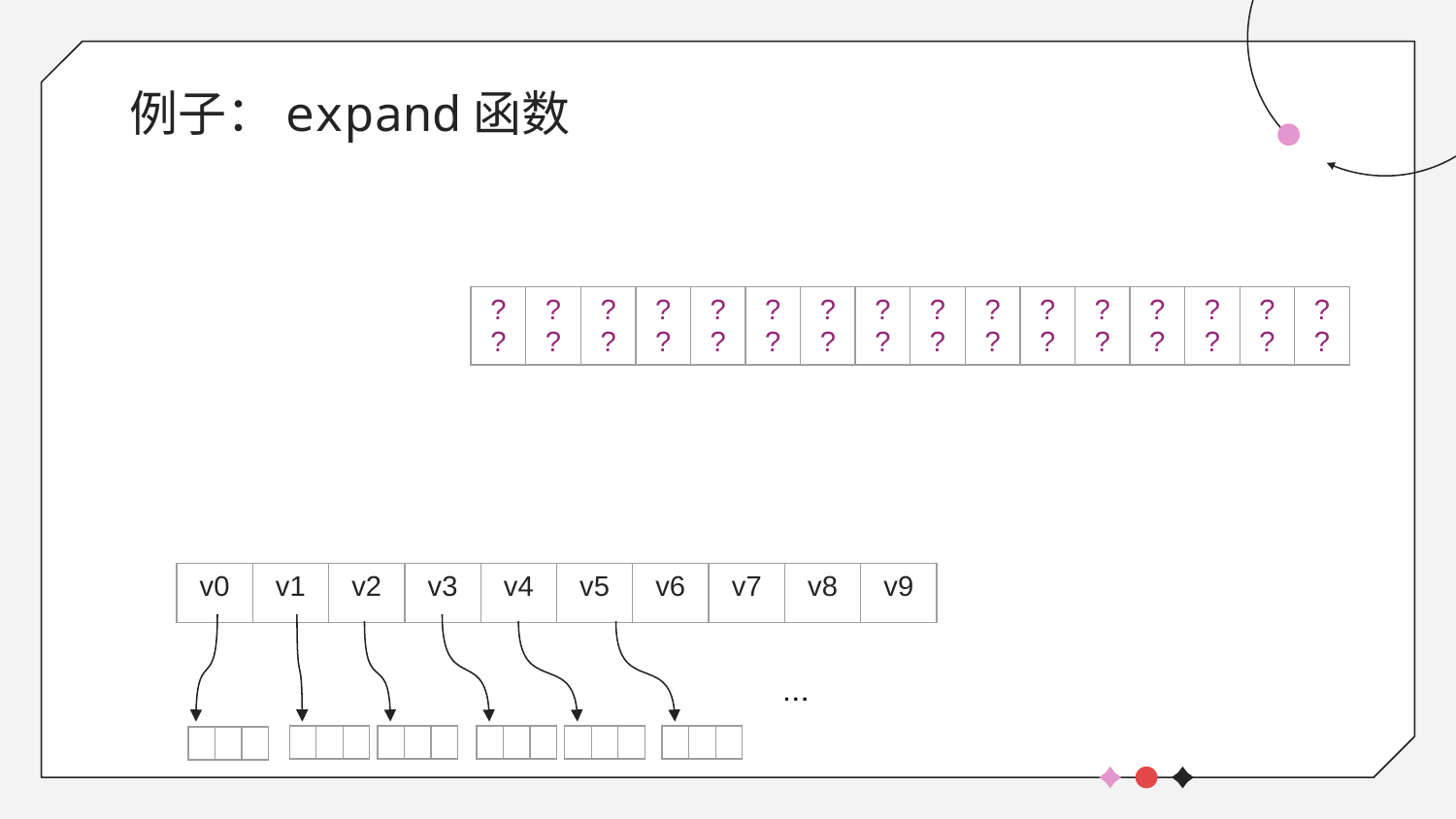

# 例子：expand函数
| ?? | ?? | ?? | ?? | ?? | ?? | ?? | ?? | ?? | ?? | ?? | ?? | ?? | ?? | ?? | ?? |
| --- | --- | --- | --- | --- | --- | --- | --- | --- | --- | --- | --- | --- | --- | --- | --- |
| v0 | v1 | v2 | v3 | v4 | v5 | v6 | v7 | v8 | v9 |
| --- | --- | --- | --- | --- | --- | --- | --- | --- | --- |
…
…
|  |  |  |
| --- | --- | --- |
|  |  |  |
| --- | --- | --- |
|  |  |  |
| --- | --- | --- |
|  |  |  |
| --- | --- | --- |
|  |  |  |
| --- | --- | --- |
|  |  |  |
| --- | --- | --- |
浅拷贝
转让所有权
调用元素的移动构造函数